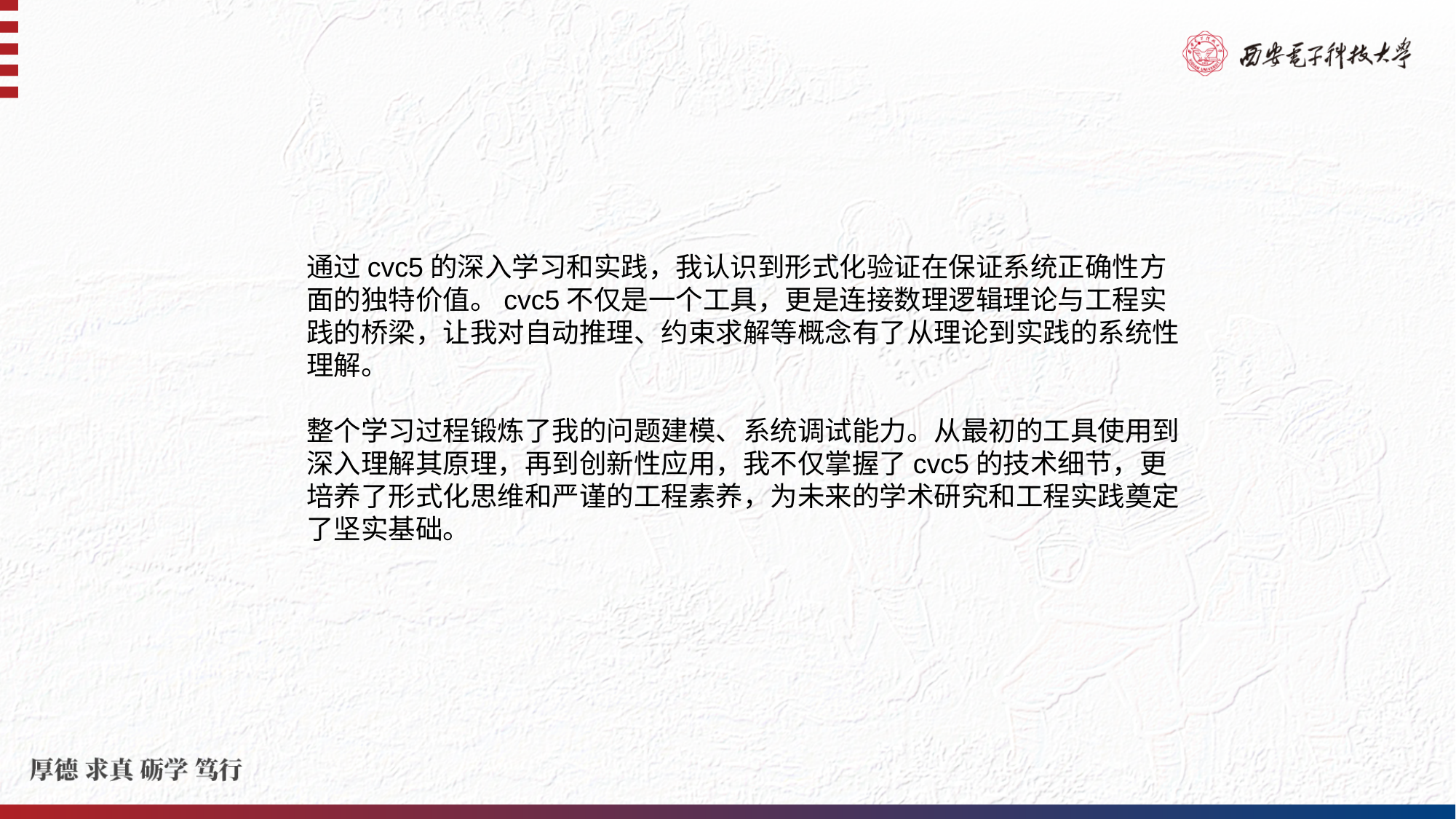

通过cvc5的深入学习和实践，我认识到形式化验证在保证系统正确性方面的独特价值。cvc5不仅是一个工具，更是连接数理逻辑理论与工程实践的桥梁，让我对自动推理、约束求解等概念有了从理论到实践的系统性理解。

整个学习过程锻炼了我的问题建模、系统调试能力。从最初的工具使用到深入理解其原理，再到创新性应用，我不仅掌握了cvc5的技术细节，更培养了形式化思维和严谨的工程素养，为未来的学术研究和工程实践奠定了坚实基础。